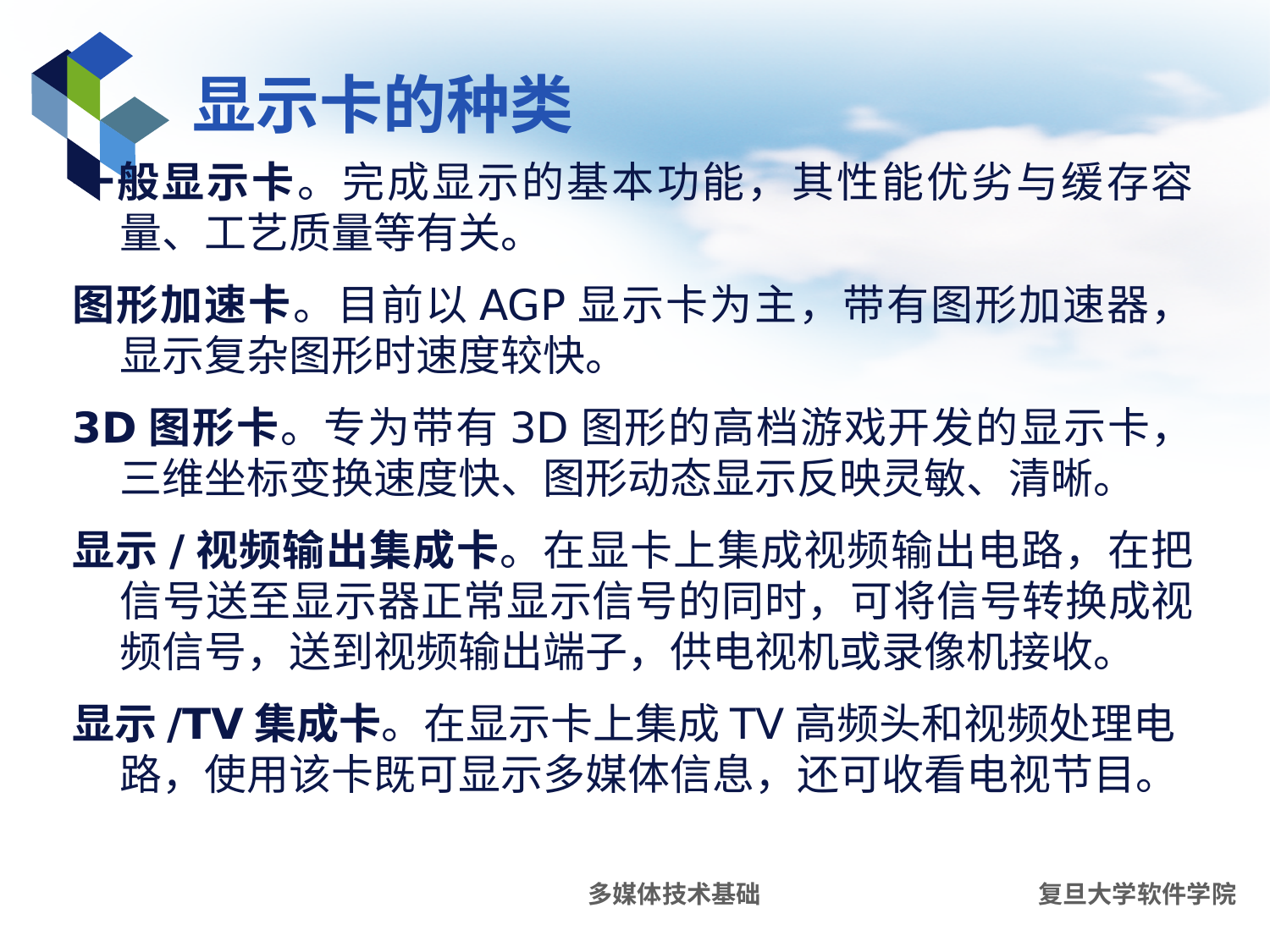

# 显示卡的种类
一般显示卡。完成显示的基本功能，其性能优劣与缓存容量、工艺质量等有关。
图形加速卡。目前以AGP显示卡为主，带有图形加速器，显示复杂图形时速度较快。
3D图形卡。专为带有3D图形的高档游戏开发的显示卡，三维坐标变换速度快、图形动态显示反映灵敏、清晰。
显示/视频输出集成卡。在显卡上集成视频输出电路，在把信号送至显示器正常显示信号的同时，可将信号转换成视频信号，送到视频输出端子，供电视机或录像机接收。
显示/TV集成卡。在显示卡上集成TV高频头和视频处理电路，使用该卡既可显示多媒体信息，还可收看电视节目。
多媒体技术基础